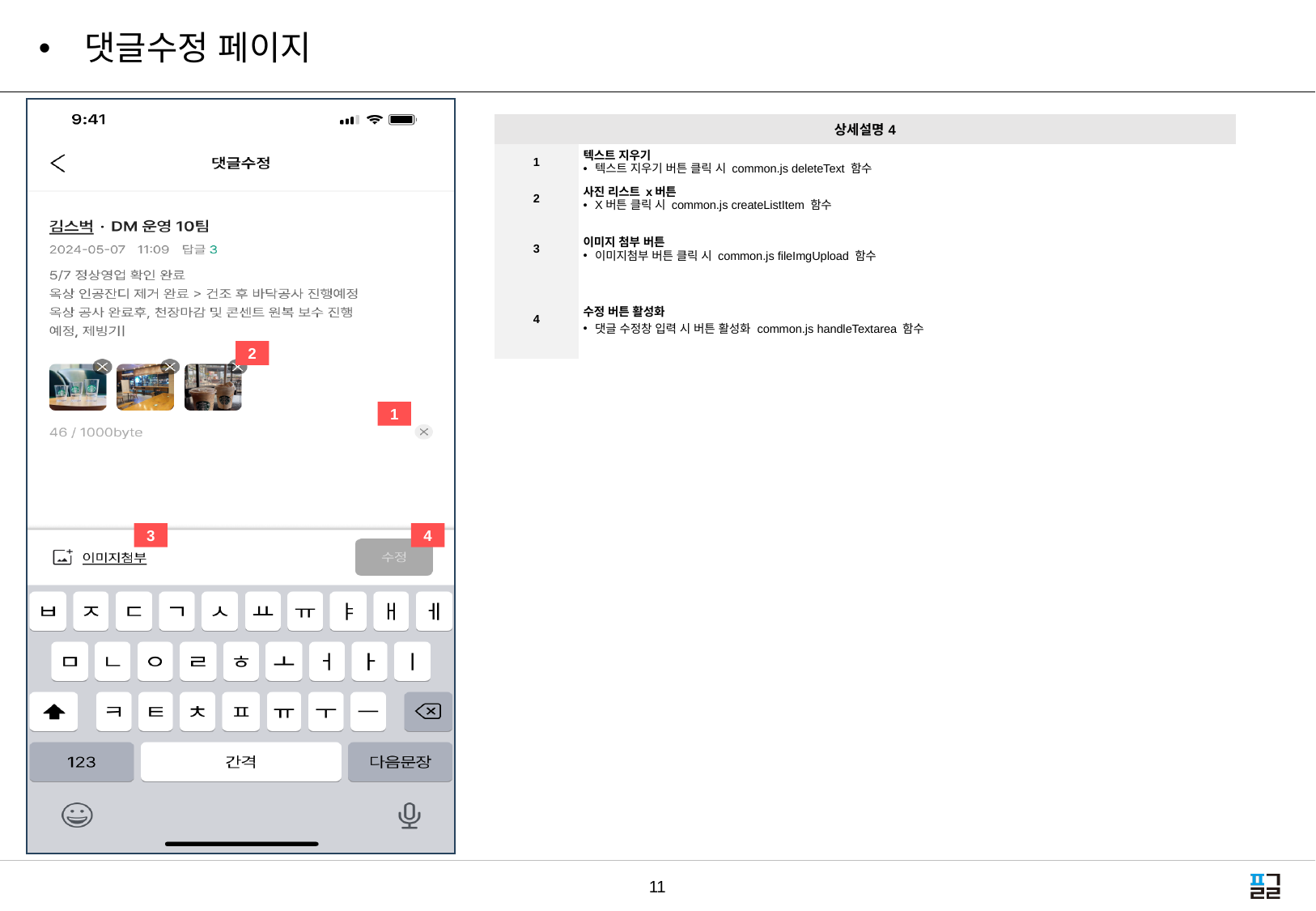

댓글수정 페이지

| 상세설명4 |  |
| --- | --- |
| 1 | 텍스트 지우기 텍스트 지우기 버튼 클릭 시 common.js deleteText 함수​ |
| 2 | 사진 리스트 x버튼  X버튼 클릭 시 common.js createListItem 함수 |
| 3 | 이미지 첨부 버튼  이미지첨부 버튼 클릭 시 common.js fileImgUpload 함수 |
| 4 | 수정 버튼 활성화​​ 댓글 수정창 입력 시 버튼 활성화 common.js handleTextarea 함수​​ |
2
1
4
3